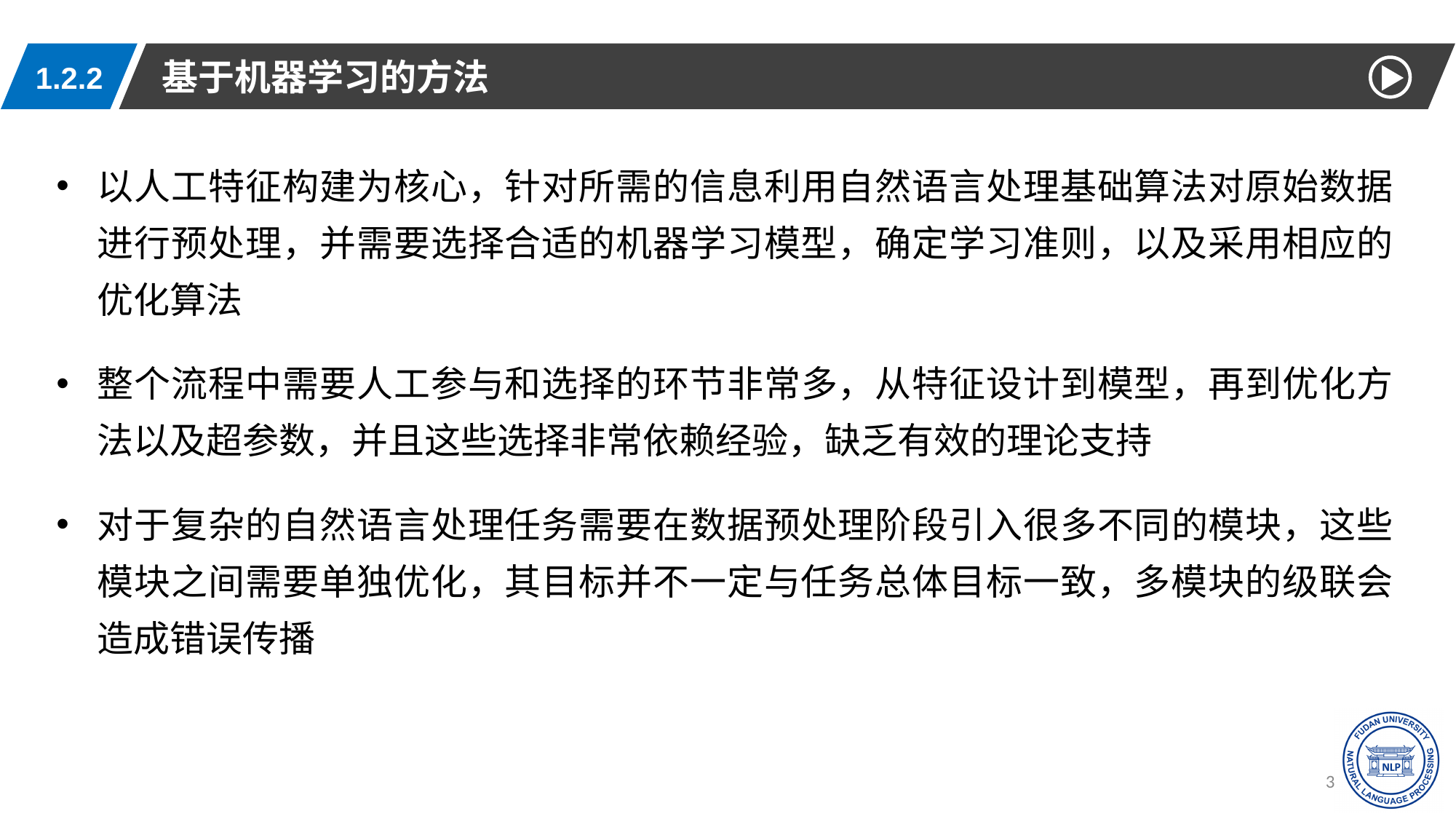

基于机器学习的方法
1.2.2

以人工特征构建为核心，针对所需的信息利用自然语言处理基础算法对原始数据进行预处理，并需要选择合适的机器学习模型，确定学习准则，以及采用相应的优化算法
整个流程中需要人工参与和选择的环节非常多，从特征设计到模型，再到优化方法以及超参数，并且这些选择非常依赖经验，缺乏有效的理论支持
对于复杂的自然语言处理任务需要在数据预处理阶段引入很多不同的模块，这些模块之间需要单独优化，其目标并不一定与任务总体目标一致，多模块的级联会造成错误传播
33